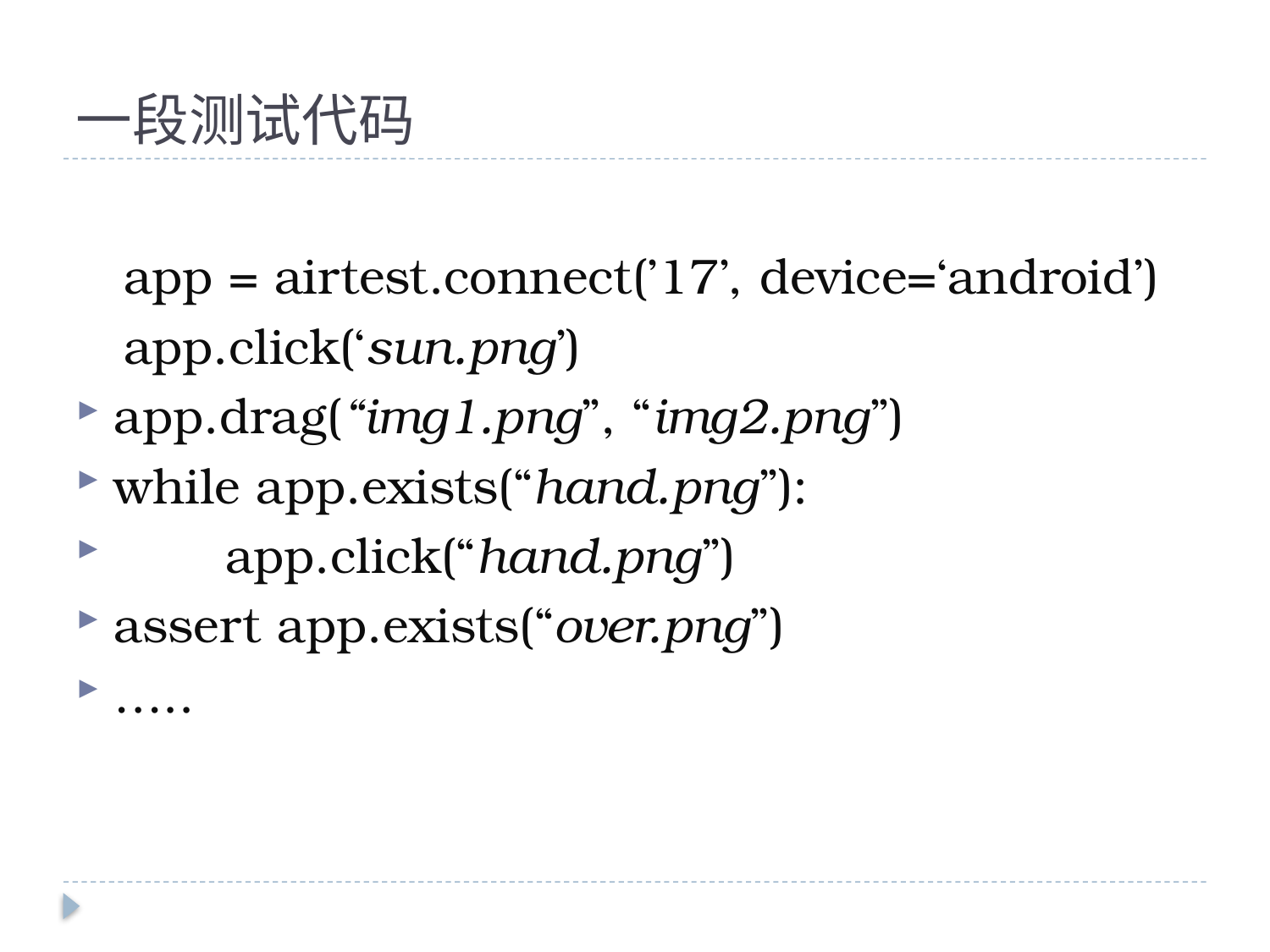

# 一段测试代码

   app = airtest.connect(’17’, device=‘android’)
   app.click(‘sun.png’)
app.drag(“img1.png”, “img2.png”)
while app.exists(“hand.png”):
       app.click(“hand.png”)
assert app.exists(“over.png”)
…..